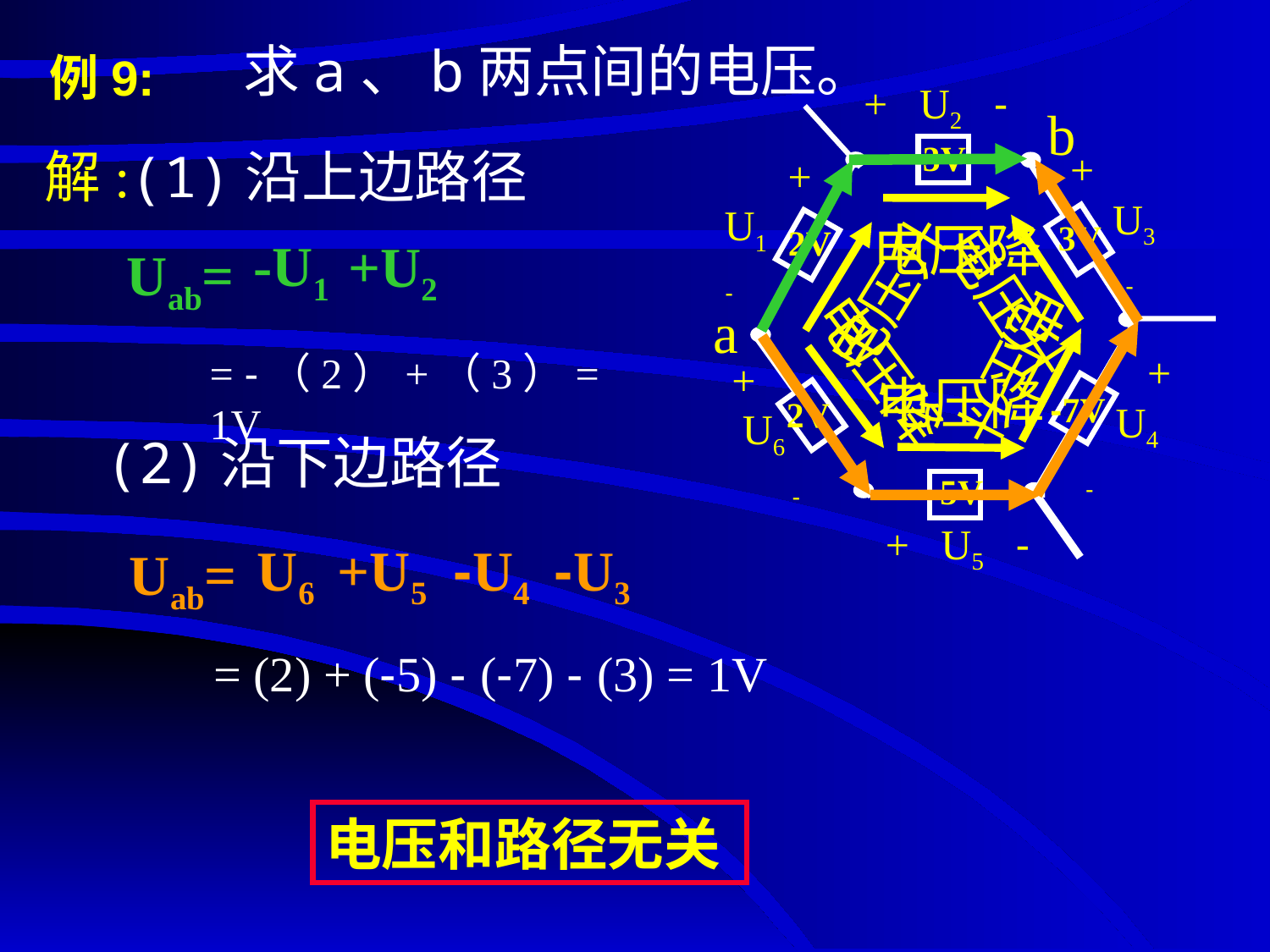

# 例9:
求a、b两点间的电压。
+   U2   -
b

3V
+
    U3
         -
          +
    U1
       -
3V
2V
a
       +
    U4
  -
   +
    U6
               -
-7V
2V
-5V
+   U5   -
解:(1)沿上边路径

电压降
电压升

-U1
+U2
Uab=

电压升
电压升

电压降

= -（2）+（3）= 1V
电压降

(2)沿下边路径

Uab=
U6
+U5
-U4
-U3
= (2) + (-5) - (-7) - (3) = 1V
电压和路径无关